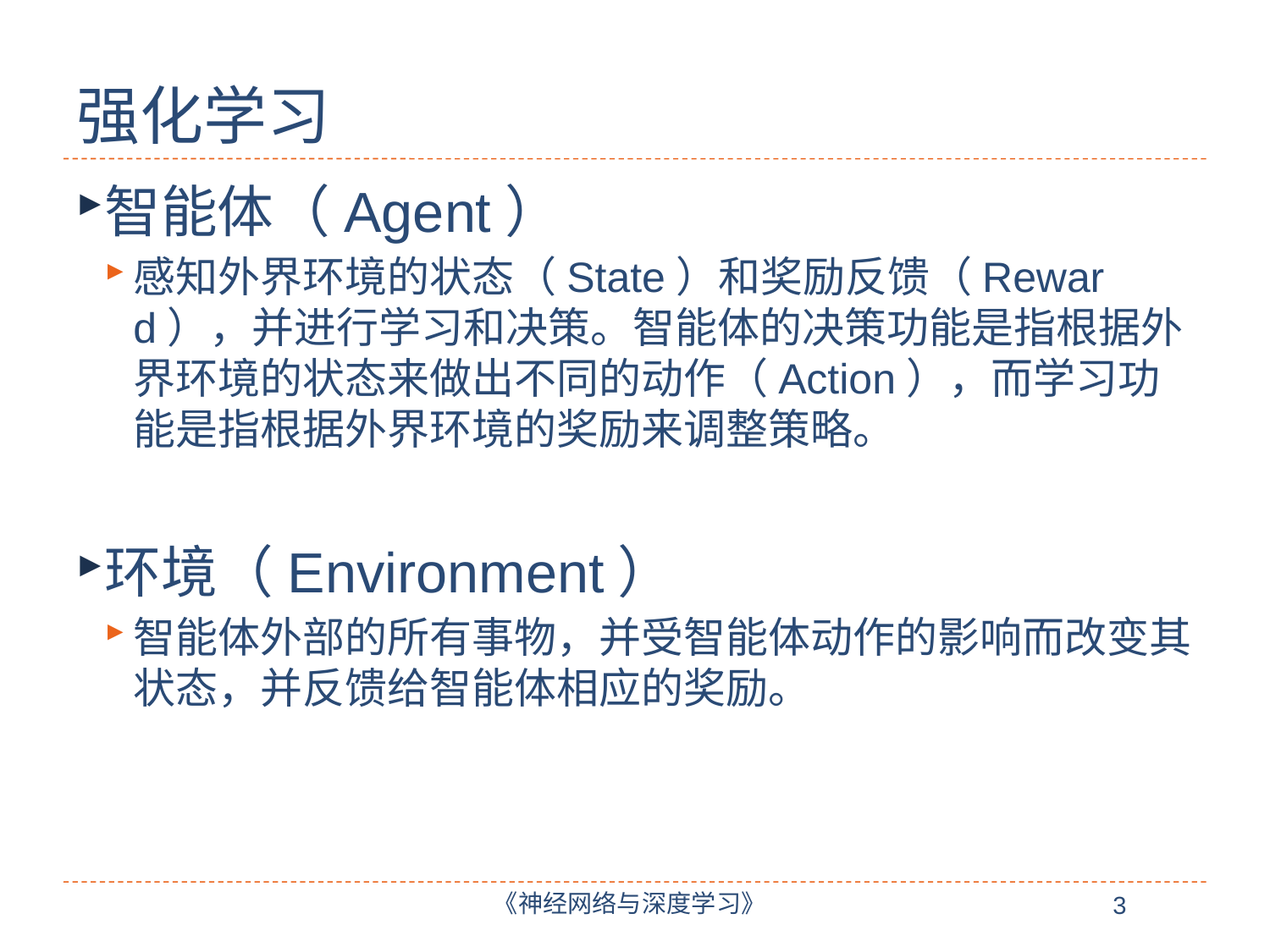

# 强化学习
智能体（Agent）
感知外界环境的状态（State）和奖励反馈（Reward），并进行学习和决策。智能体的决策功能是指根据外界环境的状态来做出不同的动作（Action），而学习功能是指根据外界环境的奖励来调整策略。

环境（Environment）
智能体外部的所有事物，并受智能体动作的影响而改变其状态，并反馈给智能体相应的奖励。